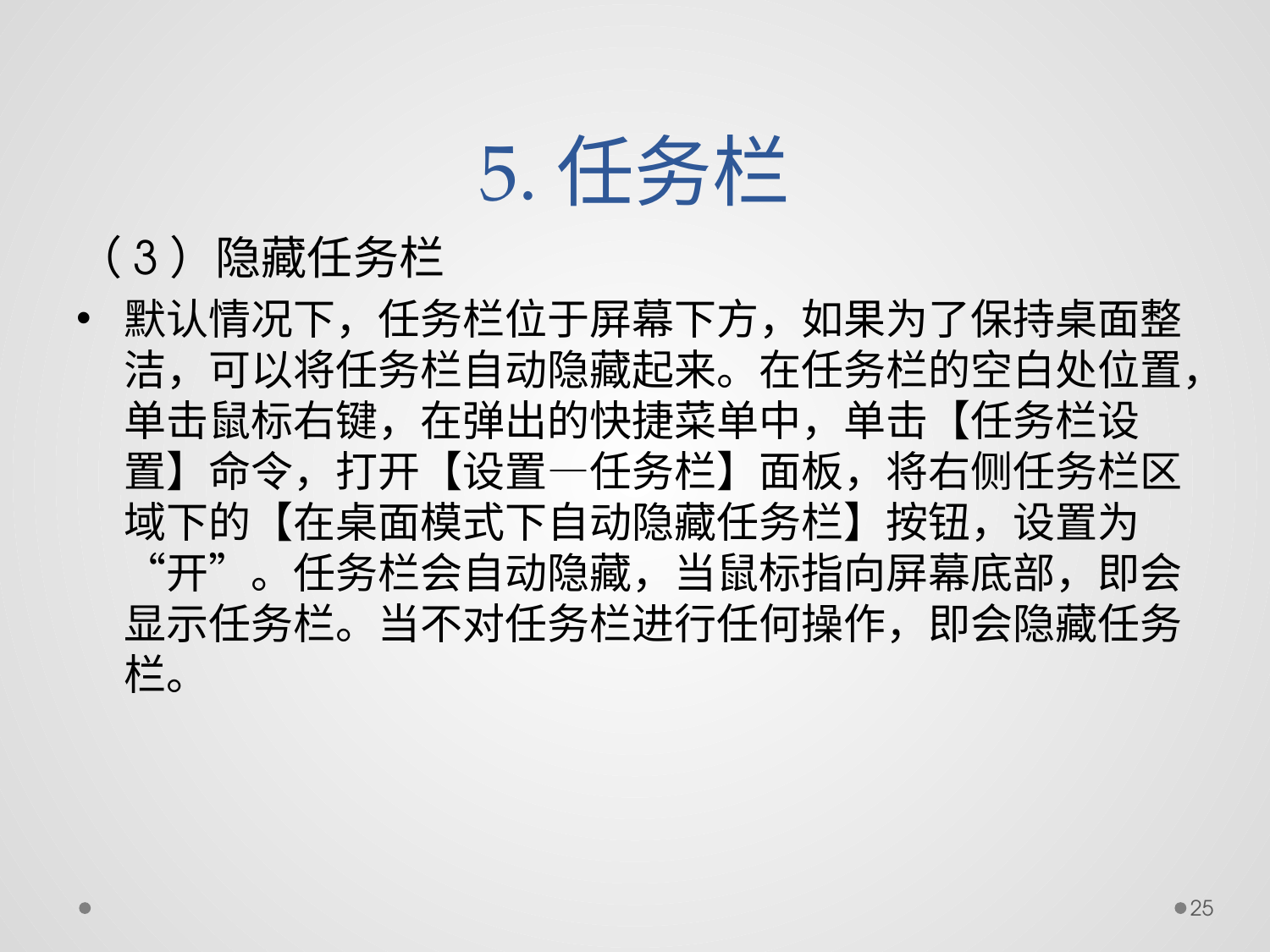

# 5.任务栏
（3）隐藏任务栏
默认情况下，任务栏位于屏幕下方，如果为了保持桌面整洁，可以将任务栏自动隐藏起来。在任务栏的空白处位置，单击鼠标右键，在弹出的快捷菜单中，单击【任务栏设置】命令，打开【设置—任务栏】面板，将右侧任务栏区域下的【在桌面模式下自动隐藏任务栏】按钮，设置为“开”。任务栏会自动隐藏，当鼠标指向屏幕底部，即会显示任务栏。当不对任务栏进行任何操作，即会隐藏任务栏。
25